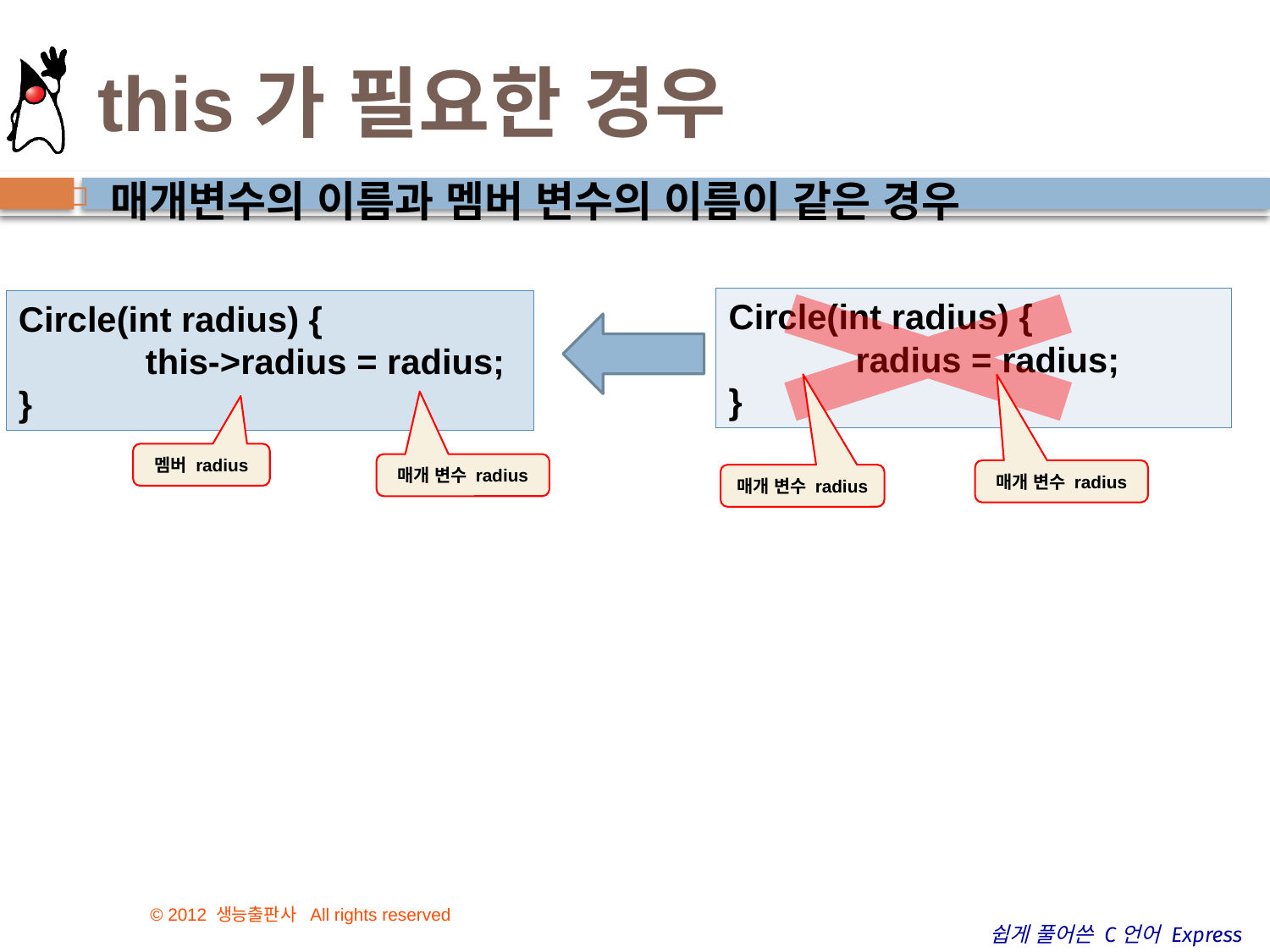

# this가 필요한 경우
매개변수의 이름과 멤버 변수의 이름이 같은 경우

Circle(int radius) {
	radius = radius;
}
Circle(int radius) {
	this->radius = radius;
}

멤버 radius
매개 변수 radius
매개 변수 radius
매개 변수 radius